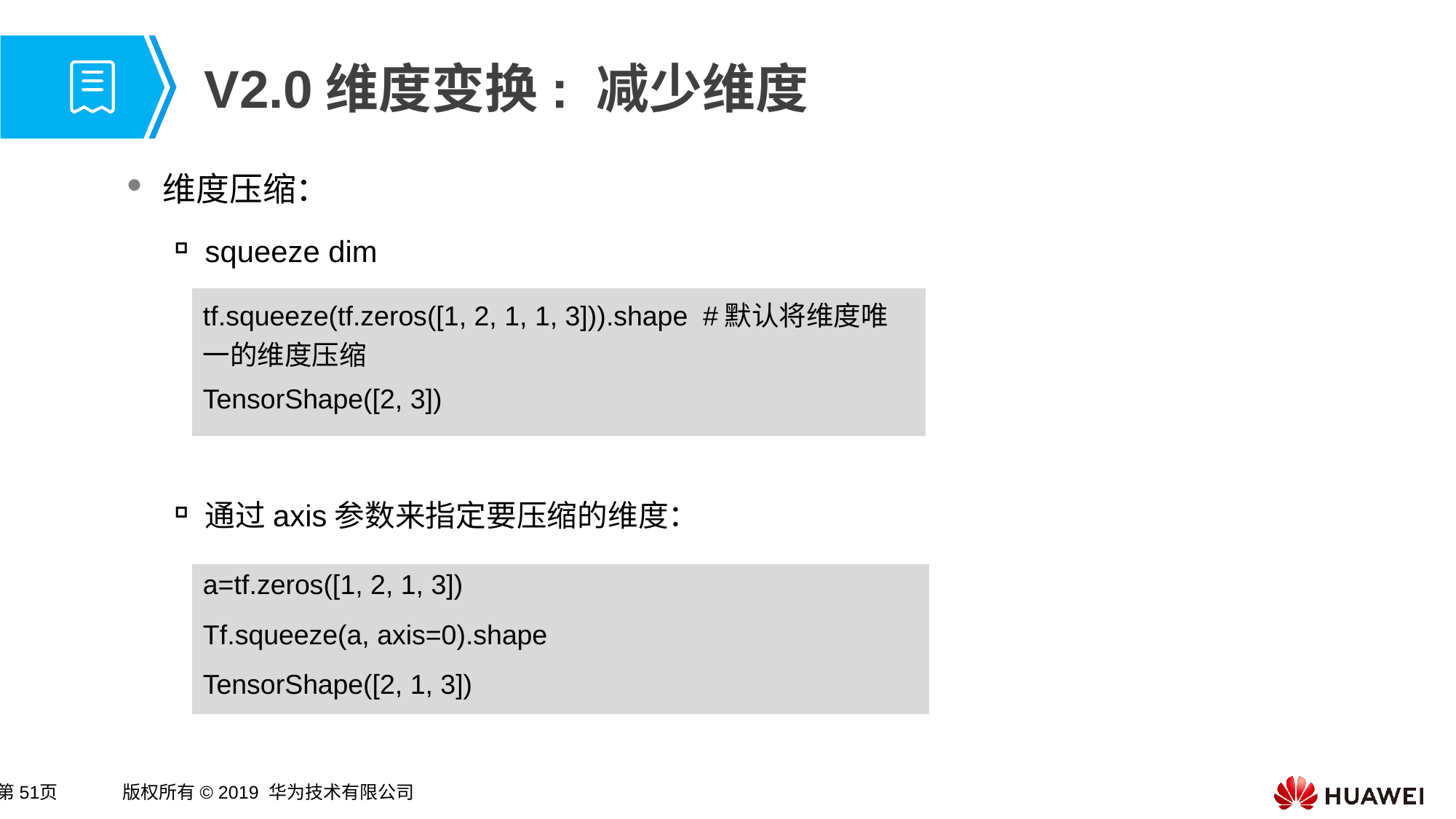

# V2.0维度变换: 减少维度
维度压缩：
squeeze dim

通过axis参数来指定要压缩的维度：

| tf.squeeze(tf.zeros([1, 2, 1, 1, 3])).shape #默认将维度唯一的维度压缩 |
| --- |
| TensorShape([2, 3]) |
| a=tf.zeros([1, 2, 1, 3]) |
| --- |
| Tf.squeeze(a, axis=0).shape |
| TensorShape([2, 1, 3]) |